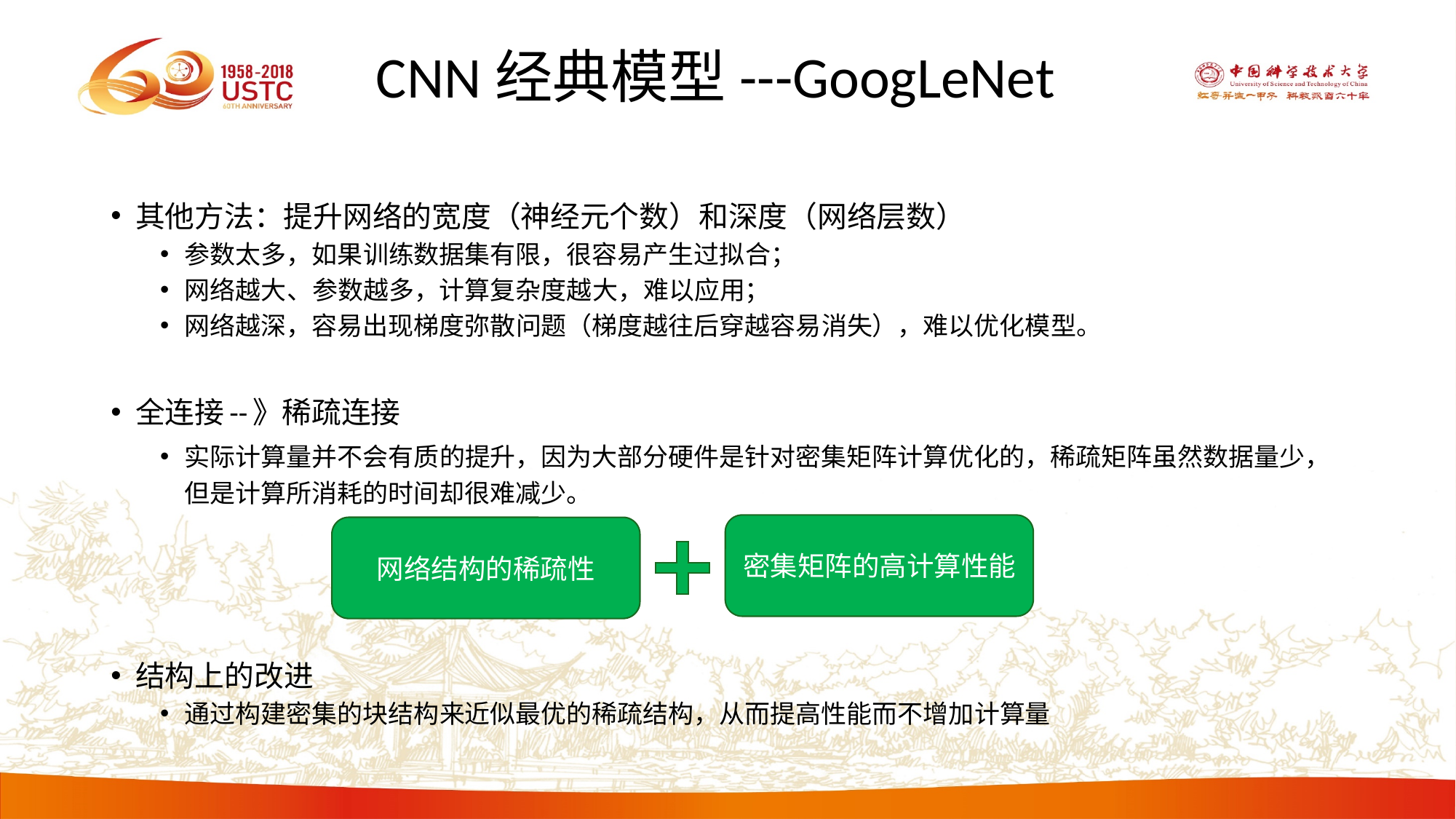

# CNN经典模型---GoogLeNet
其他方法：提升网络的宽度（神经元个数）和深度（网络层数）
参数太多，如果训练数据集有限，很容易产生过拟合；
网络越大、参数越多，计算复杂度越大，难以应用；
网络越深，容易出现梯度弥散问题（梯度越往后穿越容易消失），难以优化模型。

全连接--》稀疏连接
实际计算量并不会有质的提升，因为大部分硬件是针对密集矩阵计算优化的，稀疏矩阵虽然数据量少，但是计算所消耗的时间却很难减少。

结构上的改进
通过构建密集的块结构来近似最优的稀疏结构，从而提高性能而不增加计算量

密集矩阵的高计算性能
网络结构的稀疏性